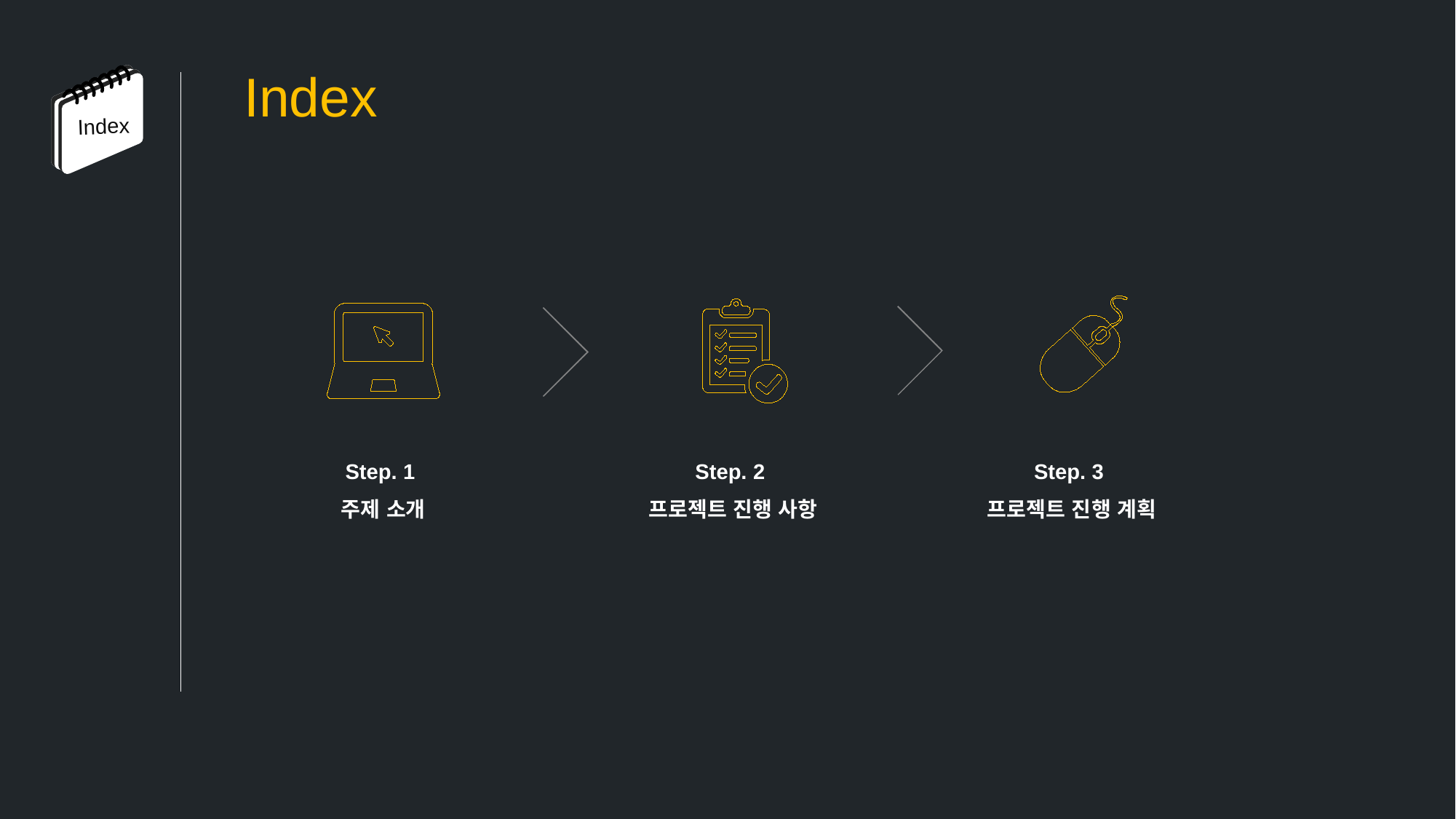

Index

Index

Step. 1
주제 소개
Step. 2
프로젝트 진행 사항
Step. 3
프로젝트 진행 계획